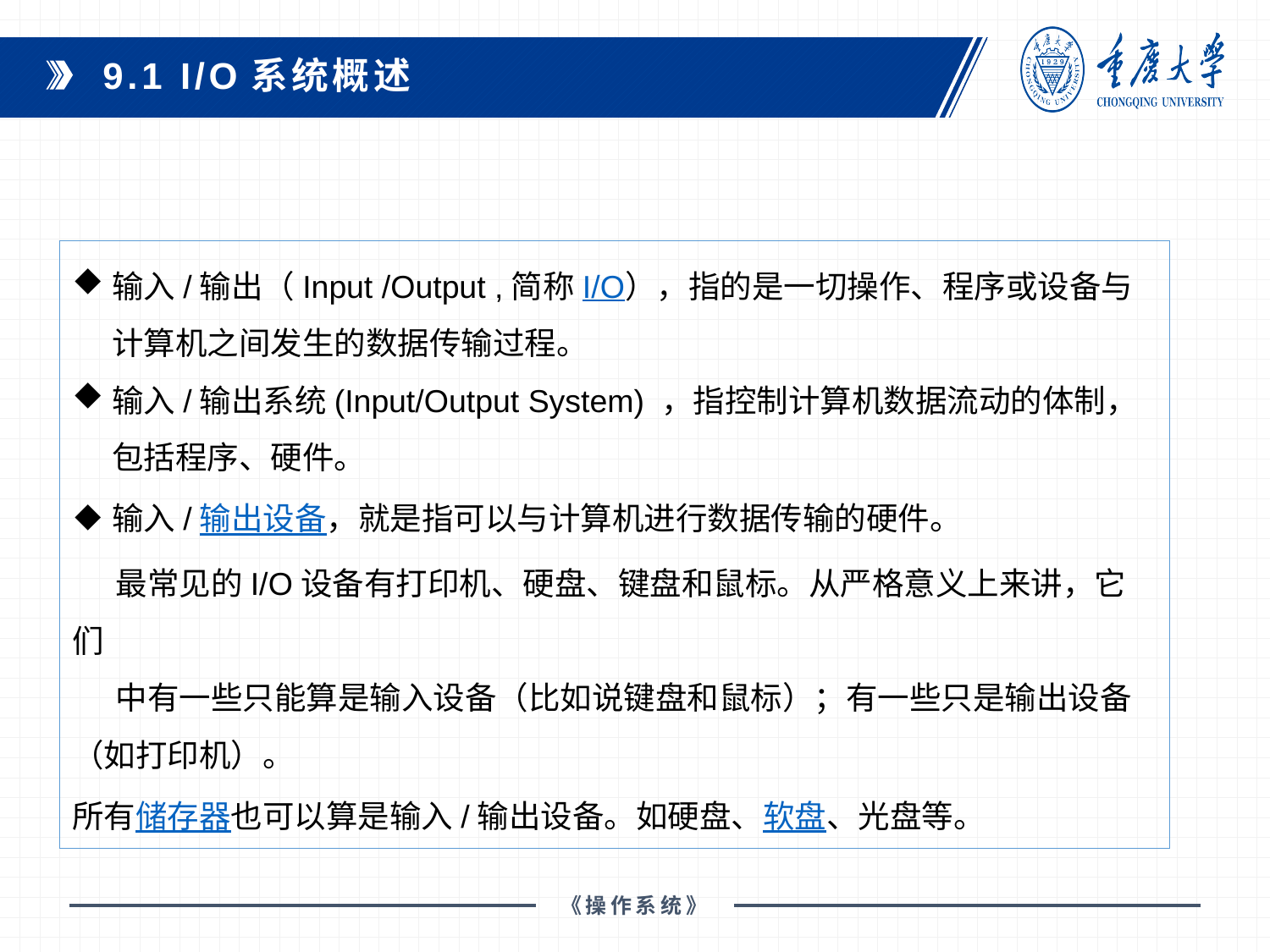

9.1 I/O系统概述
输入/输出（Input /Output ,简称I/O），指的是一切操作、程序或设备与计算机之间发生的数据传输过程。
输入/输出系统(Input/Output System) ，指控制计算机数据流动的体制，包括程序、硬件。
输入/输出设备，就是指可以与计算机进行数据传输的硬件。
     最常见的I/O设备有打印机、硬盘、键盘和鼠标。从严格意义上来讲，它们
     中有一些只能算是输入设备（比如说键盘和鼠标）；有一些只是输出设备  （如打印机）。
所有储存器也可以算是输入/输出设备。如硬盘、软盘、光盘等。